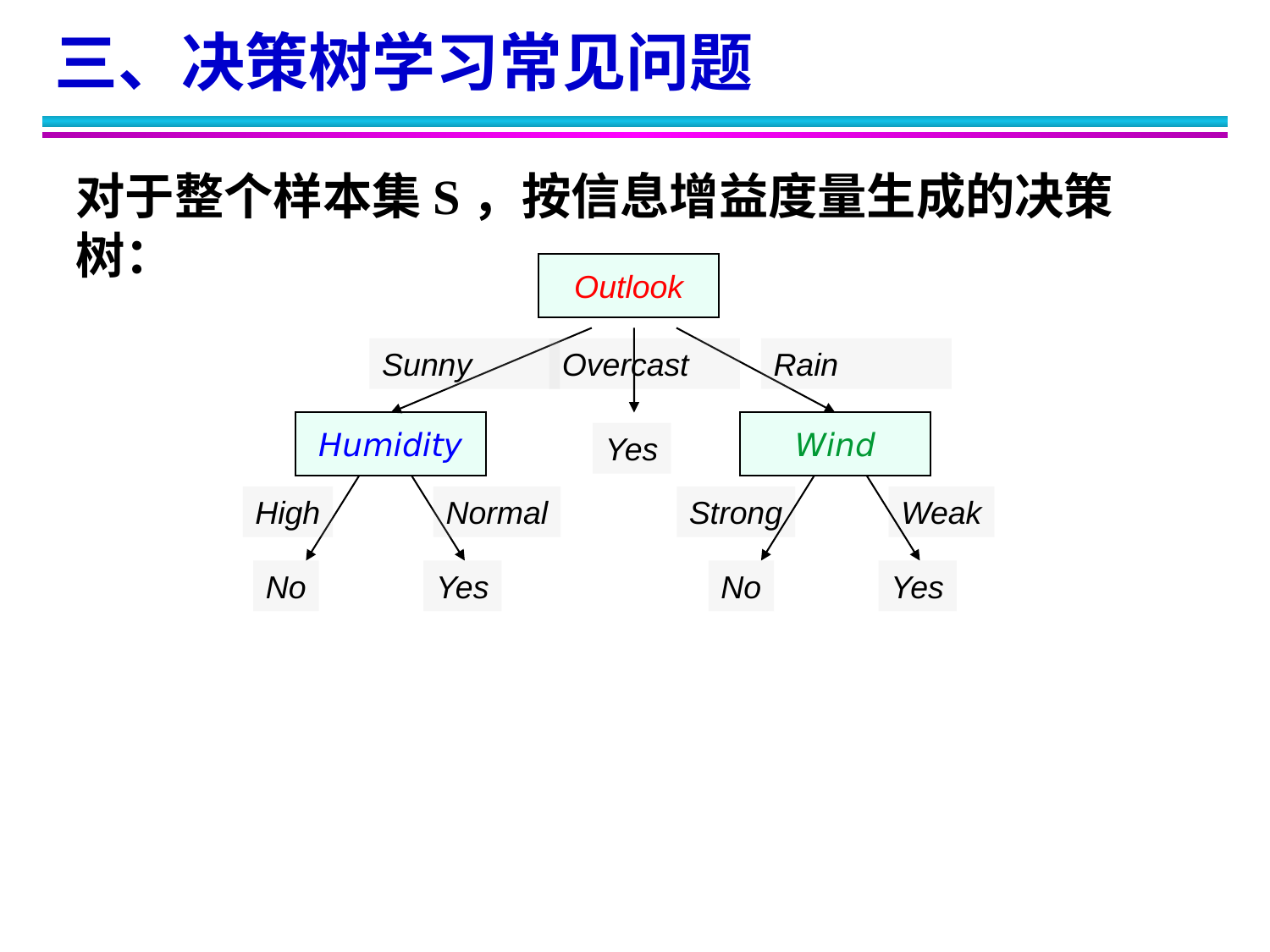

三、决策树学习常见问题
对于整个样本集S，按信息增益度量生成的决策树：
Outlook

Sunny
Overcast
Rain
Humidity
Wind
Yes

High
Normal
Strong
Weak
No
Yes
No
Yes